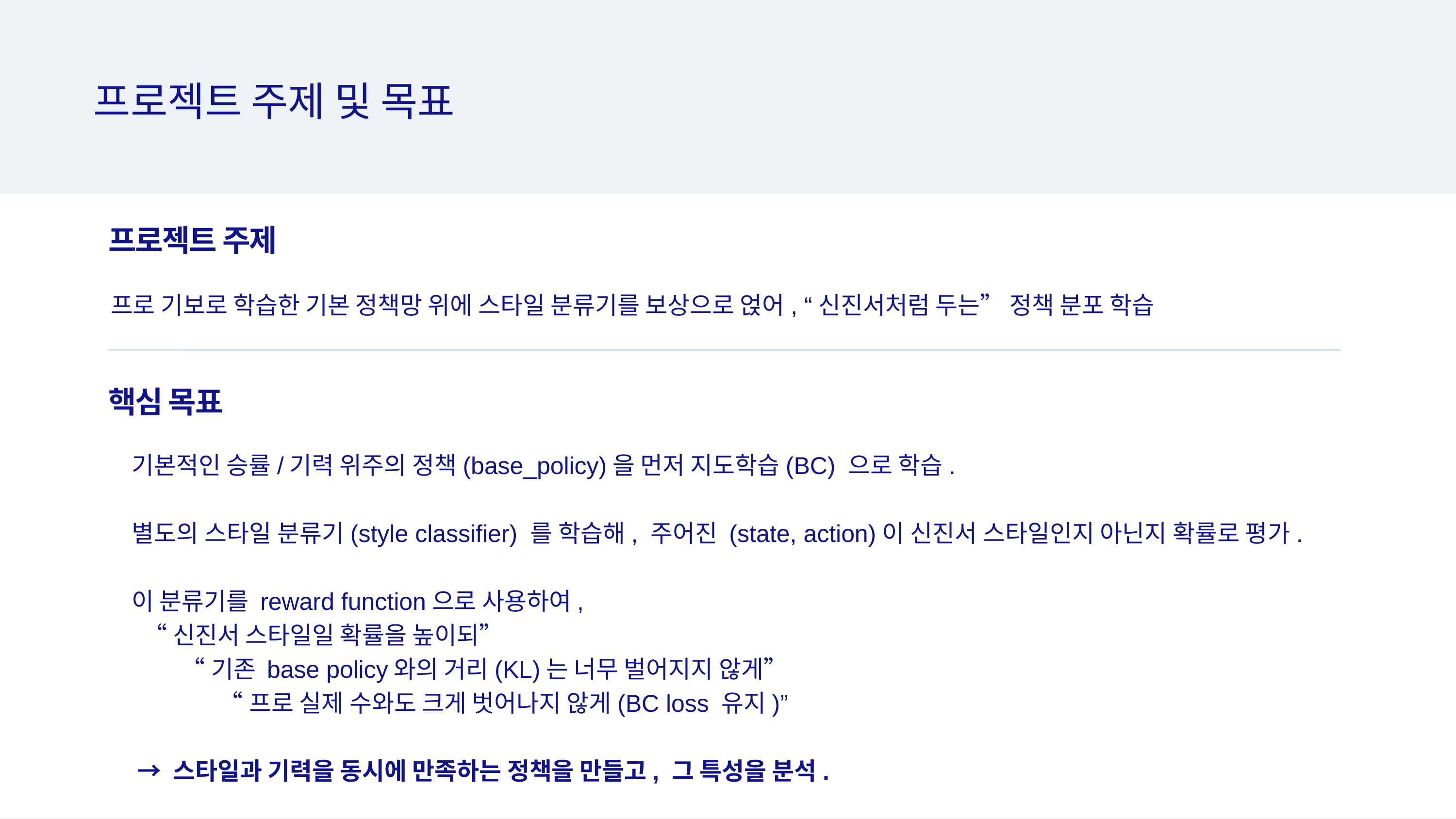

프로젝트 주제 및 목표

프로젝트 주제
프로 기보로 학습한 기본 정책망 위에 스타일 분류기를 보상으로 얹어, “신진서처럼 두는” 정책 분포 학습

핵심 목표
기본적인 승률/기력 위주의 정책(base_policy)을 먼저 지도학습(BC) 으로 학습.

별도의 스타일 분류기(style classifier) 를 학습해, 주어진 (state, action)이 신진서 스타일인지 아닌지 확률로 평가.

이 분류기를 reward function으로 사용하여,
  “신진서 스타일일 확률을 높이되”
         “기존 base policy와의 거리(KL)는 너무 벌어지지 않게”
                “프로 실제 수와도 크게 벗어나지 않게(BC loss 유지)”

 → 스타일과 기력을 동시에 만족하는 정책을 만들고, 그 특성을 분석.